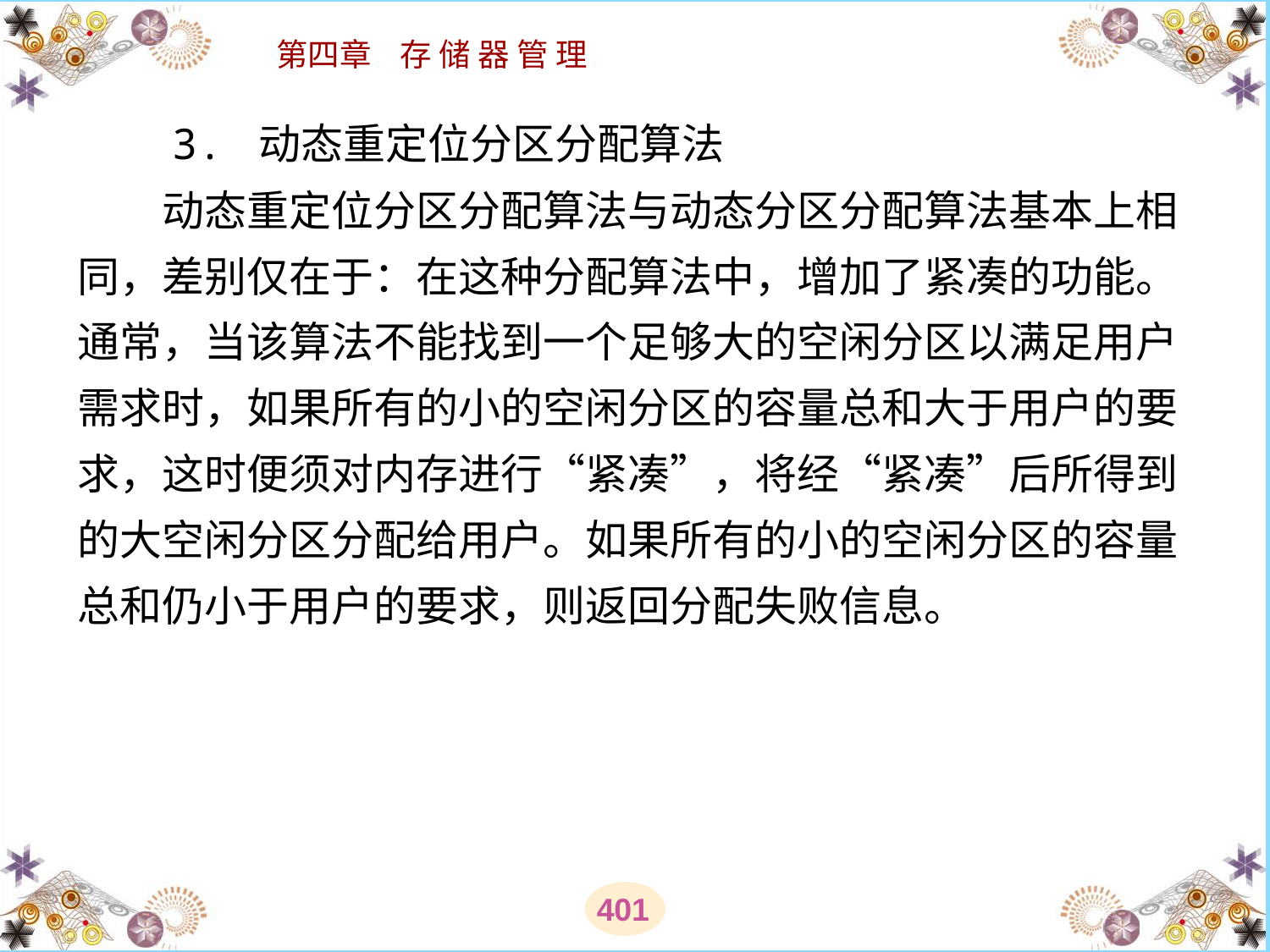

# 3. 动态重定位分区分配算法 　　动态重定位分区分配算法与动态分区分配算法基本上相同，差别仅在于：在这种分配算法中，增加了紧凑的功能。通常，当该算法不能找到一个足够大的空闲分区以满足用户需求时，如果所有的小的空闲分区的容量总和大于用户的要求，这时便须对内存进行“紧凑”，将经“紧凑”后所得到的大空闲分区分配给用户。如果所有的小的空闲分区的容量总和仍小于用户的要求，则返回分配失败信息。